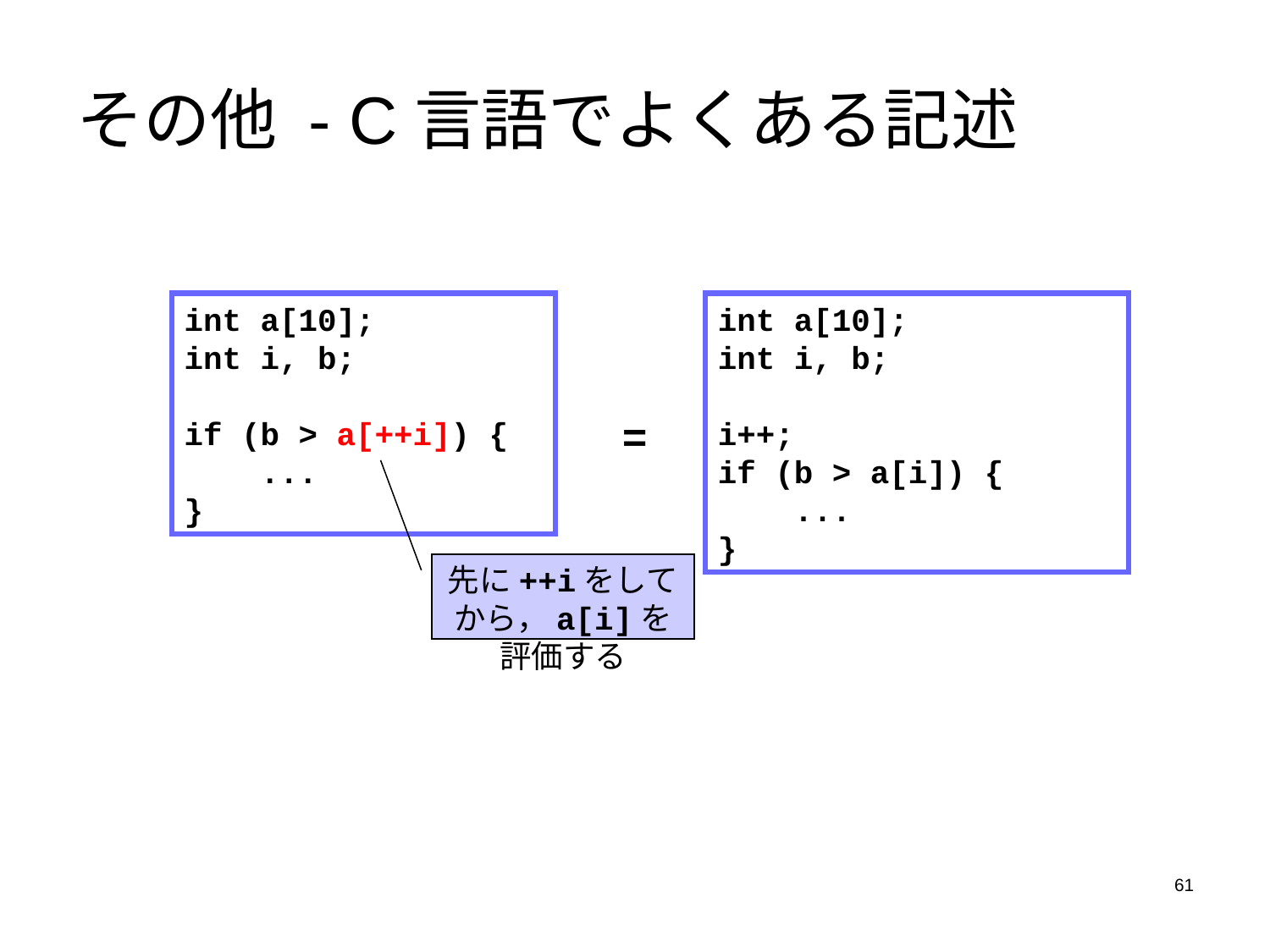

# その他 - C言語でよくある記述
int a[10];
int i, b;

if (b > a[++i]) {
    ...
}
int a[10];
int i, b;

i++;
if (b > a[i]) {
    ...
}
=
先に++iをしてから，a[i]を評価する
61